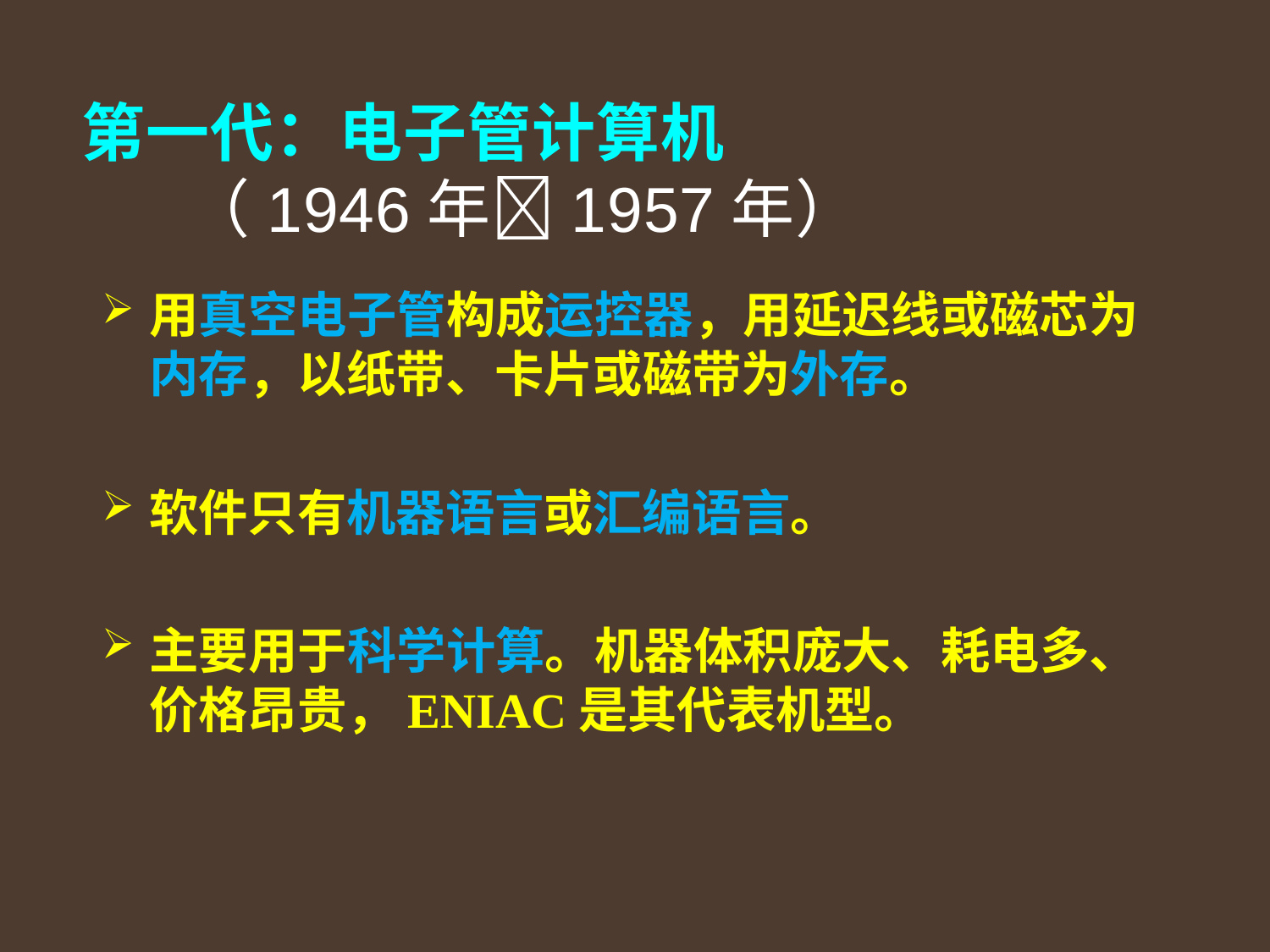

# 第一代：电子管计算机 （1946年∼1957年）
用真空电子管构成运控器，用延迟线或磁芯为内存，以纸带、卡片或磁带为外存。

软件只有机器语言或汇编语言。

主要用于科学计算。机器体积庞大、耗电多、价格昂贵，ENIAC是其代表机型。